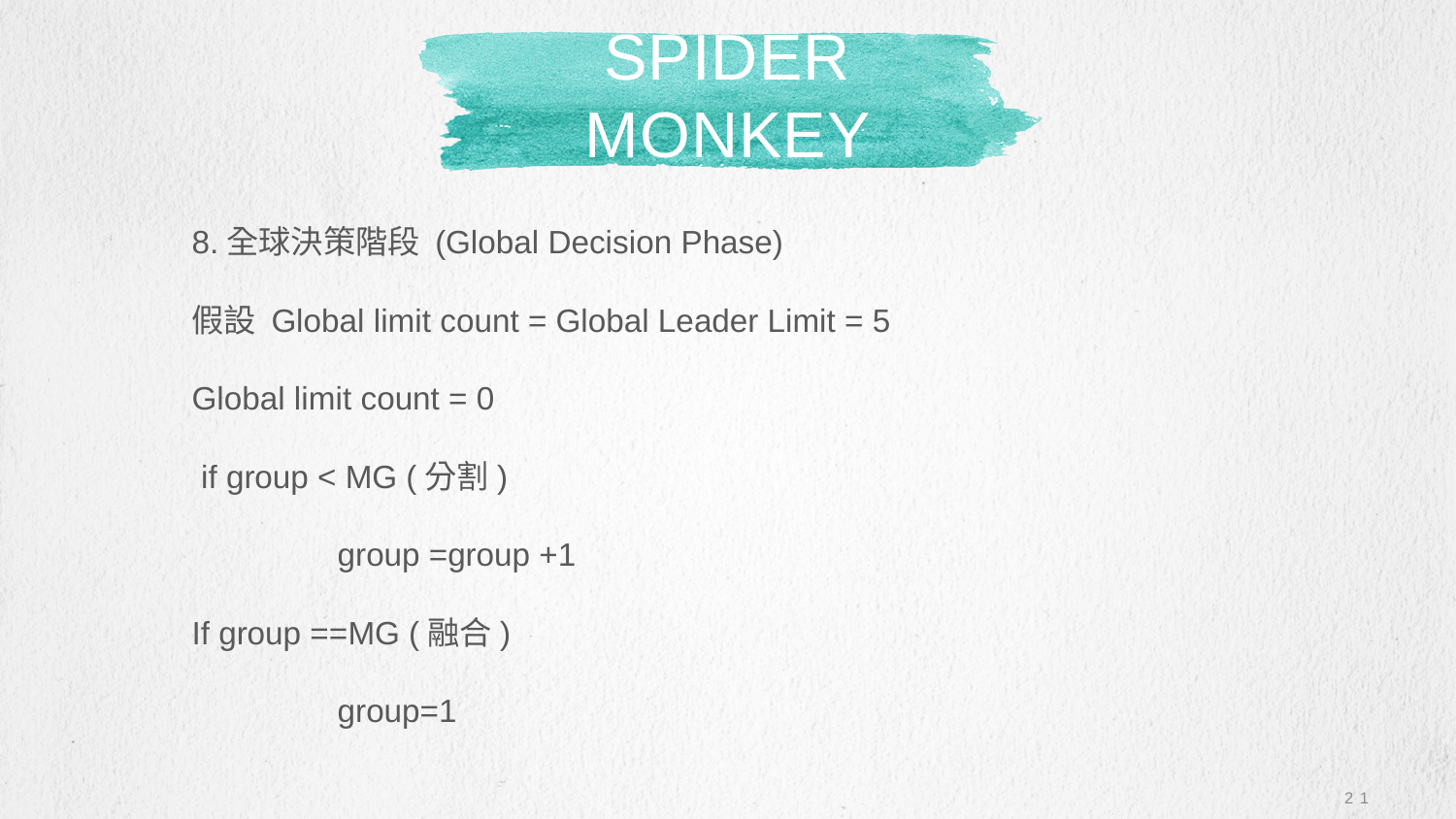

# Spider monkey
8.全球決策階段 (Global Decision Phase)
假設 Global limit count = Global Leader Limit = 5
Global limit count = 0
 if group < MG (分割)
	group =group +1
If group ==MG (融合)
	group=1
21